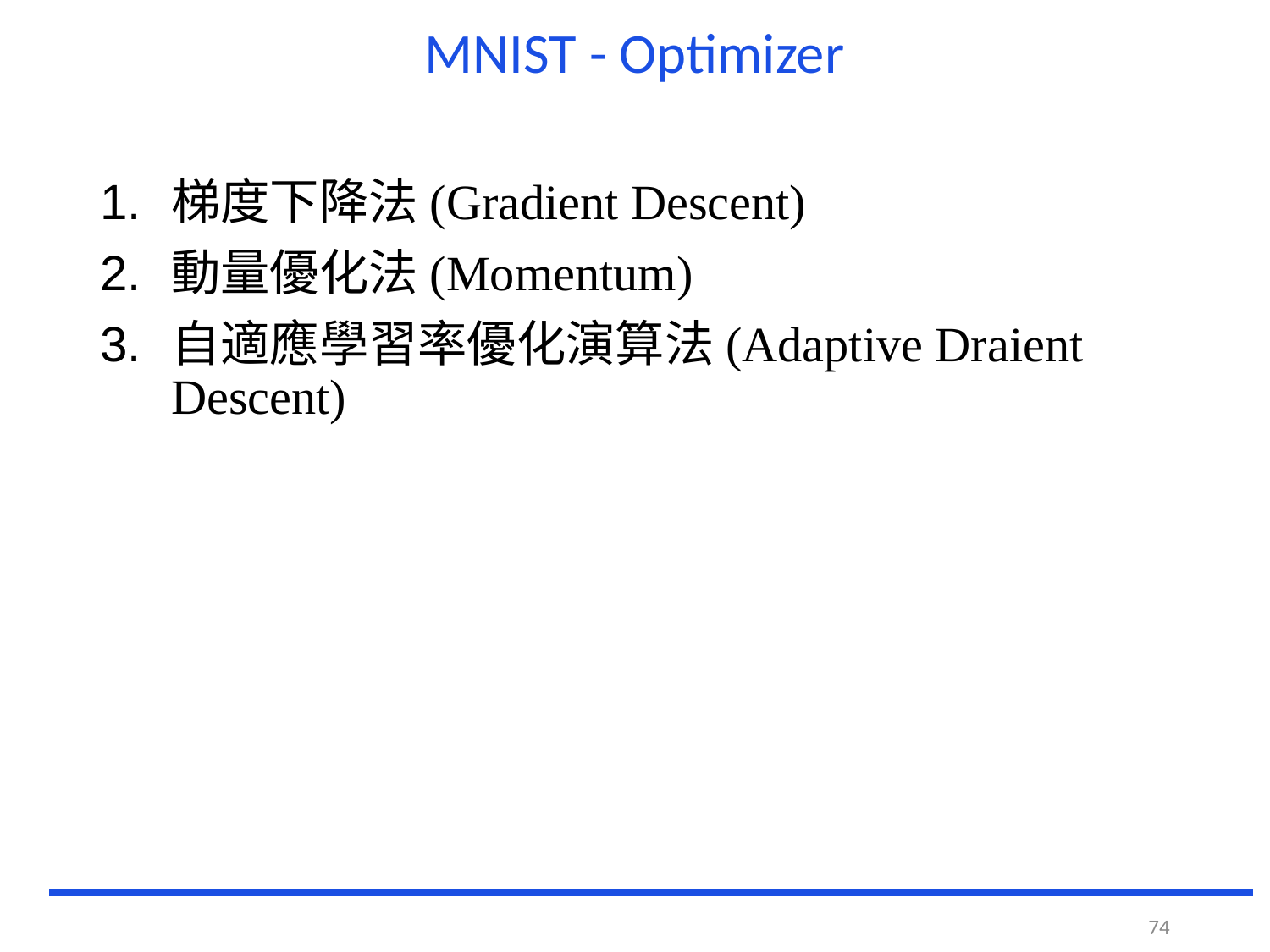

# MNIST - Optimizer
梯度下降法(Gradient Descent)
動量優化法(Momentum)
自適應學習率優化演算法(Adaptive Draient Descent)
74